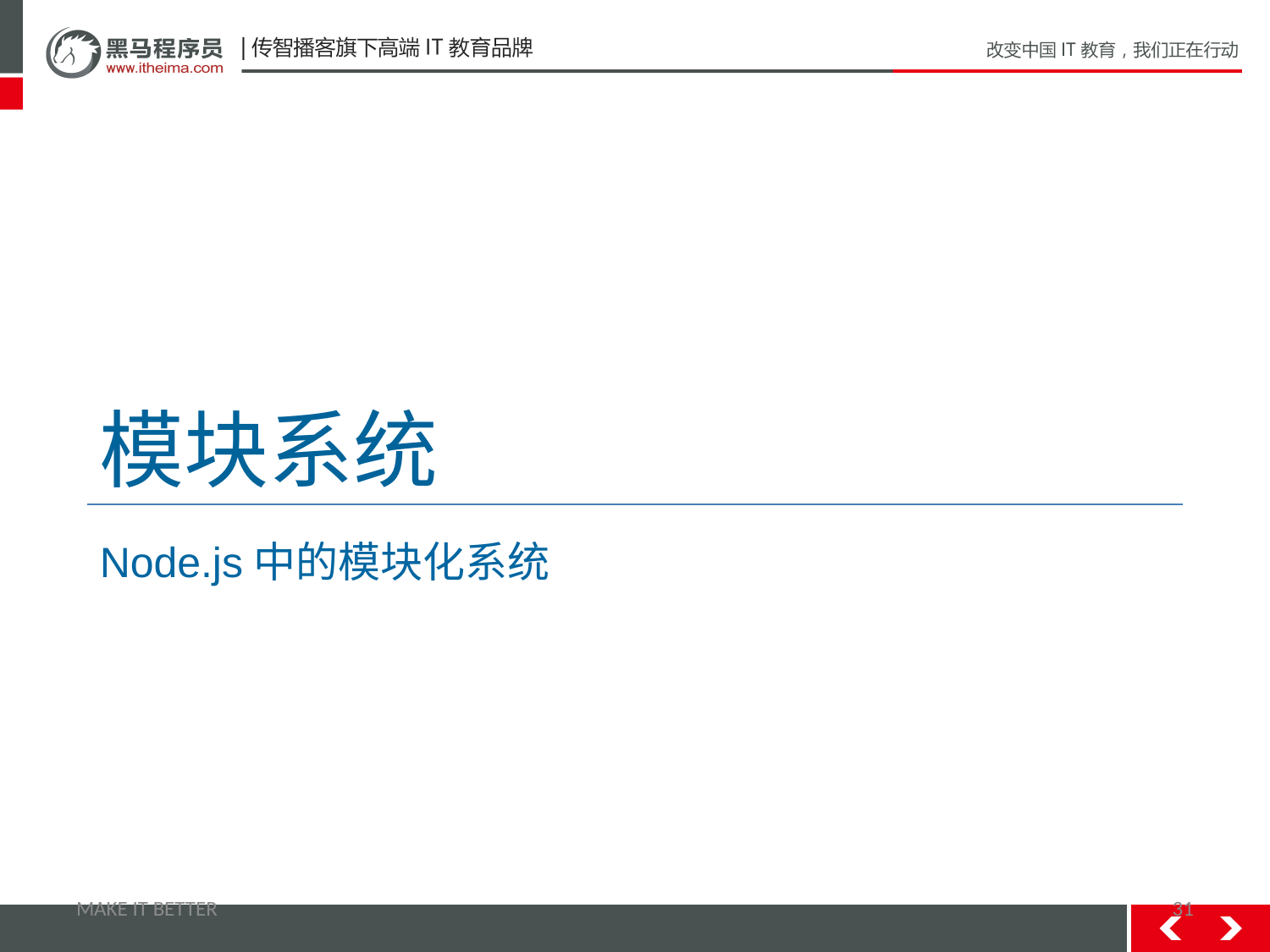

# 模块系统
Node.js中的模块化系统
MAKE IT BETTER
31